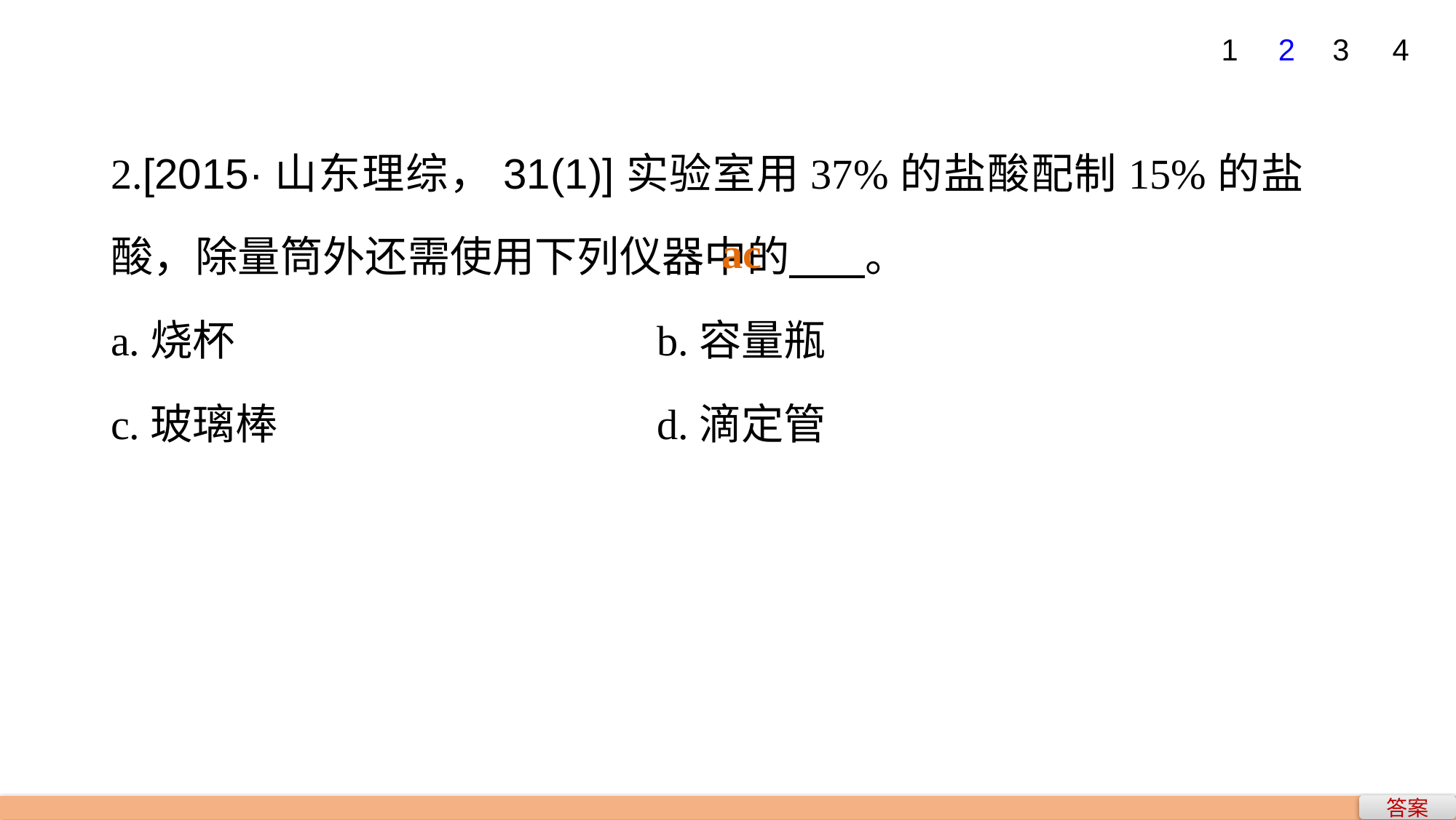

1
2
3
4
2.[2015·山东理综，31(1)]实验室用37%的盐酸配制15%的盐酸，除量筒外还需使用下列仪器中的        。
a.烧杯  				b.容量瓶
c.玻璃棒  				d.滴定管
ac
答案